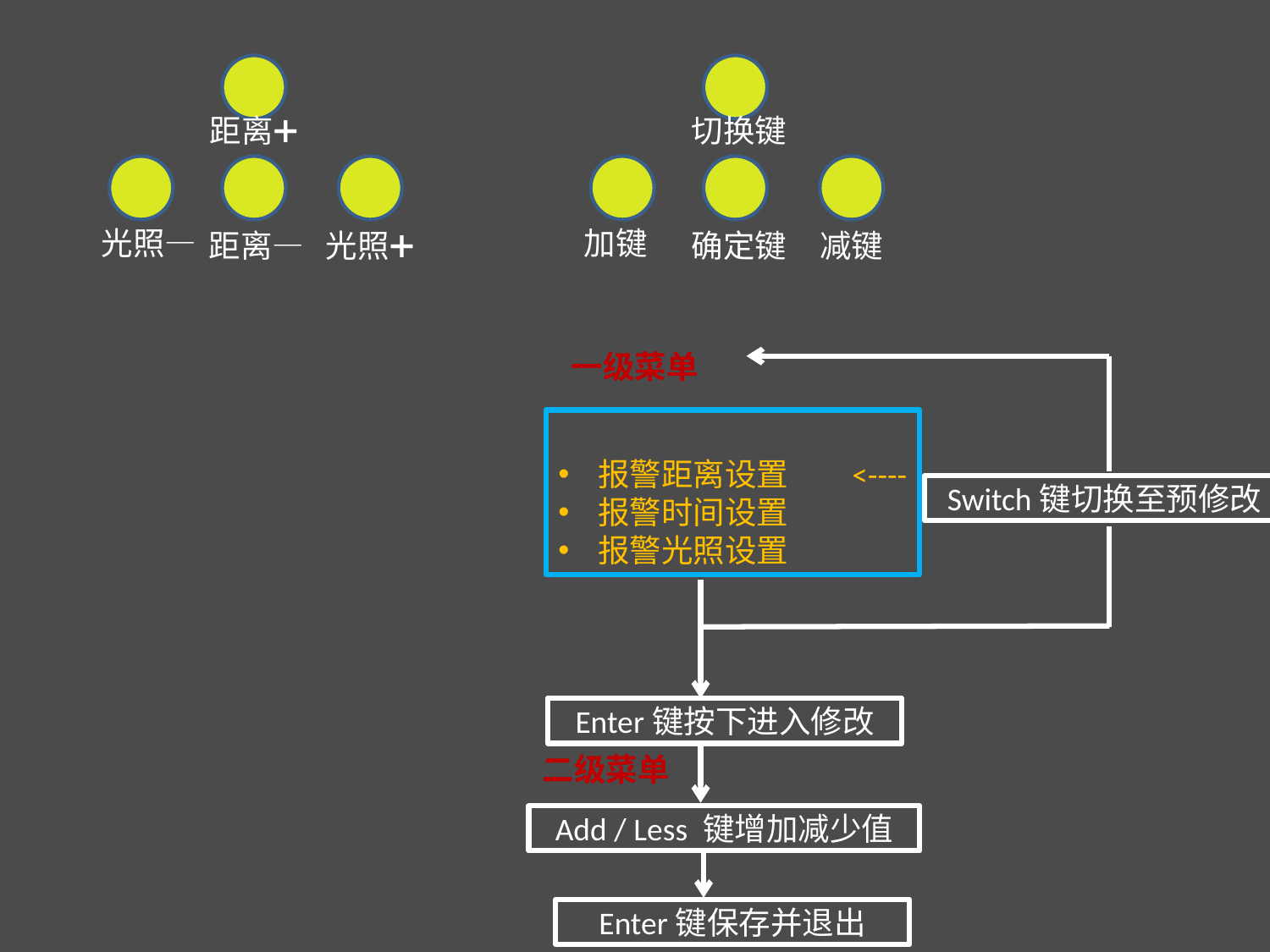

距离➕
切换键

光照—
加键
距离—
光照➕
确定键
减键
一级菜单

报警距离设置	<----
报警时间设置
报警光照设置
Switch键切换至预修改
Enter键按下进入修改
二级菜单
Add / Less 键增加减少值
Enter键保存并退出